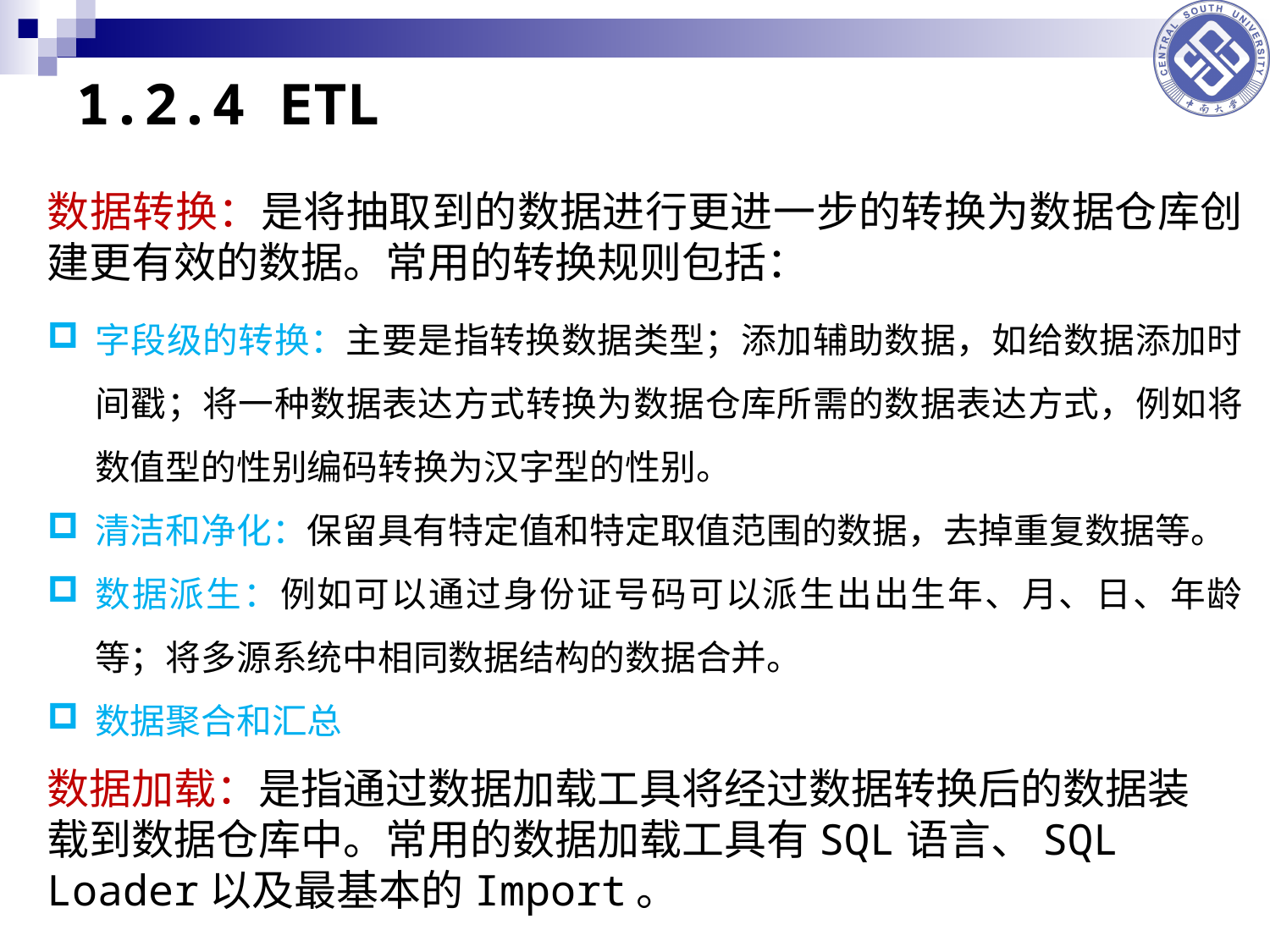

# 1.2.4 ETL
数据转换：是将抽取到的数据进行更进一步的转换为数据仓库创建更有效的数据。常用的转换规则包括：
字段级的转换：主要是指转换数据类型；添加辅助数据，如给数据添加时间戳；将一种数据表达方式转换为数据仓库所需的数据表达方式，例如将数值型的性别编码转换为汉字型的性别。
清洁和净化：保留具有特定值和特定取值范围的数据，去掉重复数据等。
数据派生：例如可以通过身份证号码可以派生出出生年、月、日、年龄等；将多源系统中相同数据结构的数据合并。
数据聚合和汇总
数据加载：是指通过数据加载工具将经过数据转换后的数据装载到数据仓库中。常用的数据加载工具有SQL语言、SQL Loader以及最基本的Import。